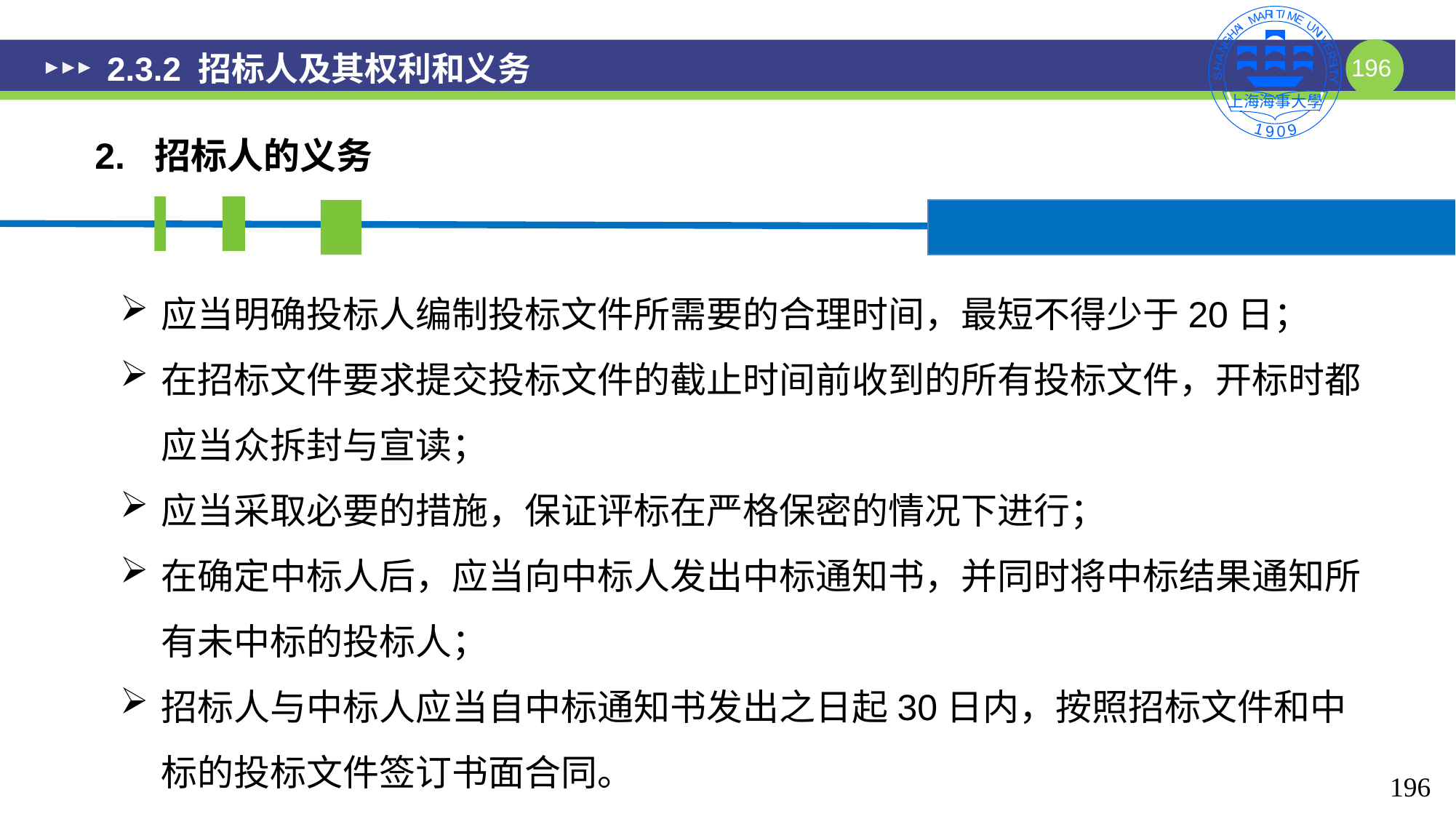

# 2.3.2 招标人及其权利和义务
2.  招标人的义务

应当明确投标人编制投标文件所需要的合理时间，最短不得少于20日；
在招标文件要求提交投标文件的截止时间前收到的所有投标文件，开标时都应当众拆封与宣读；
应当采取必要的措施，保证评标在严格保密的情况下进行；
在确定中标人后，应当向中标人发出中标通知书，并同时将中标结果通知所有未中标的投标人；
招标人与中标人应当自中标通知书发出之日起30日内，按照招标文件和中标的投标文件签订书面合同。
196
196